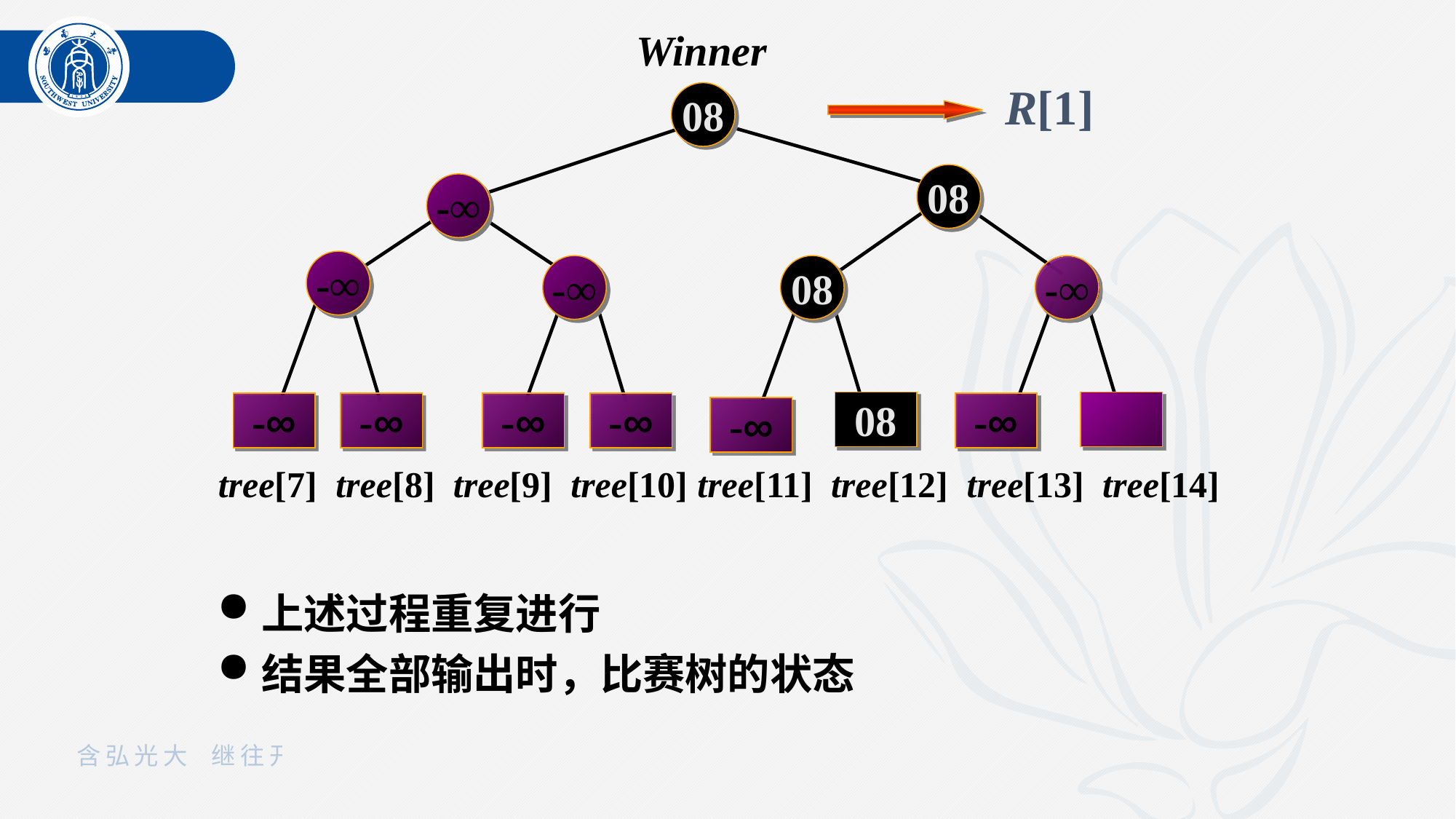

Winner

R[1]
08

08
-∞

-∞
-∞
08
-∞

08

-∞
-∞
-∞
-∞
-∞
-∞
tree[7]  tree[8]  tree[9]  tree[10] tree[11]  tree[12]  tree[13]  tree[14]
上述过程重复进行
结果全部输出时，比赛树的状态